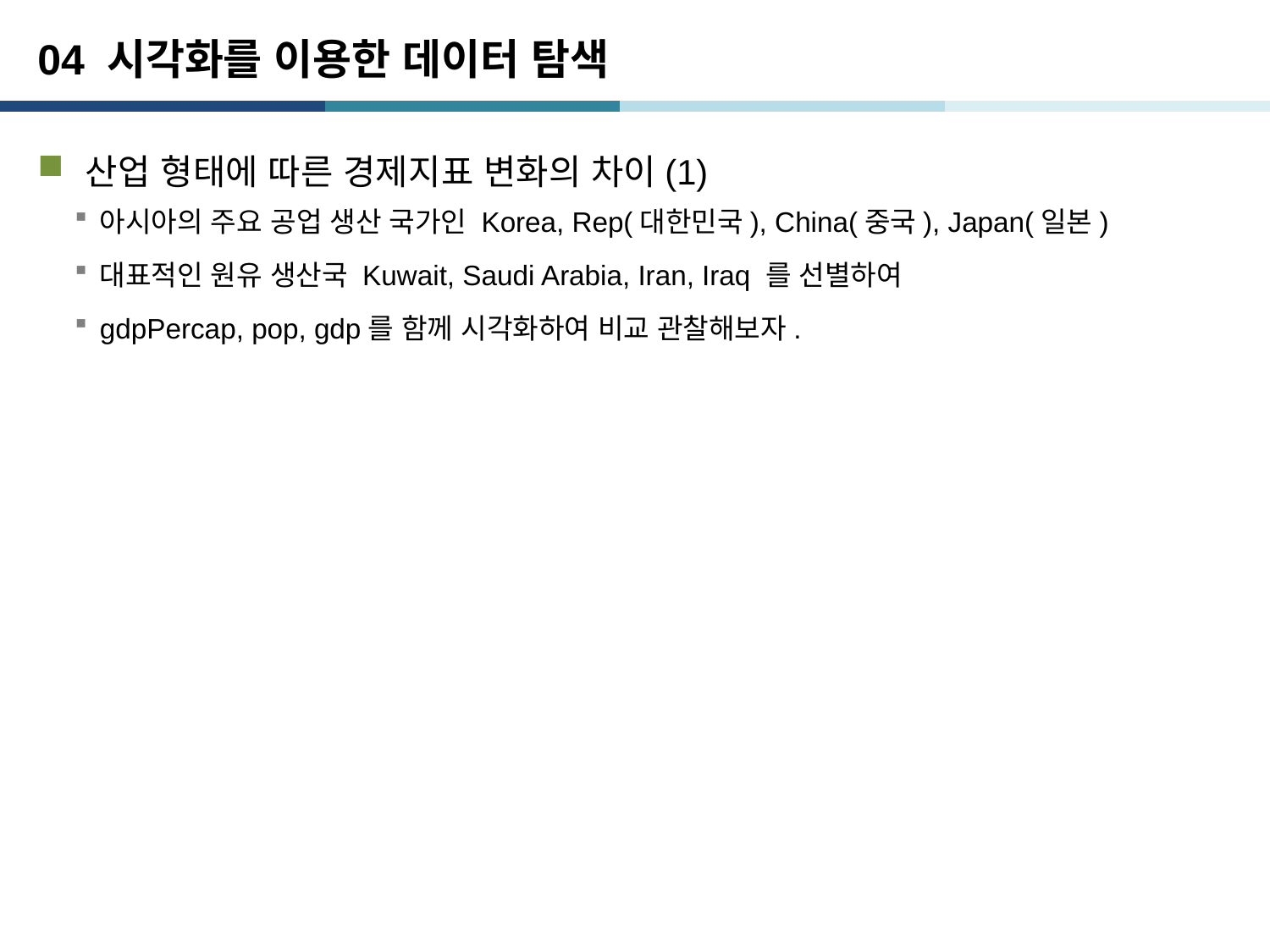

# 04 시각화를 이용한 데이터 탐색
산업 형태에 따른 경제지표 변화의 차이(1)
아시아의 주요 공업 생산 국가인 Korea, Rep(대한민국), China(중국), Japan(일본)
대표적인 원유 생산국 Kuwait, Saudi Arabia, Iran, Iraq 를 선별하여
gdpPercap, pop, gdp를 함께 시각화하여 비교 관찰해보자.